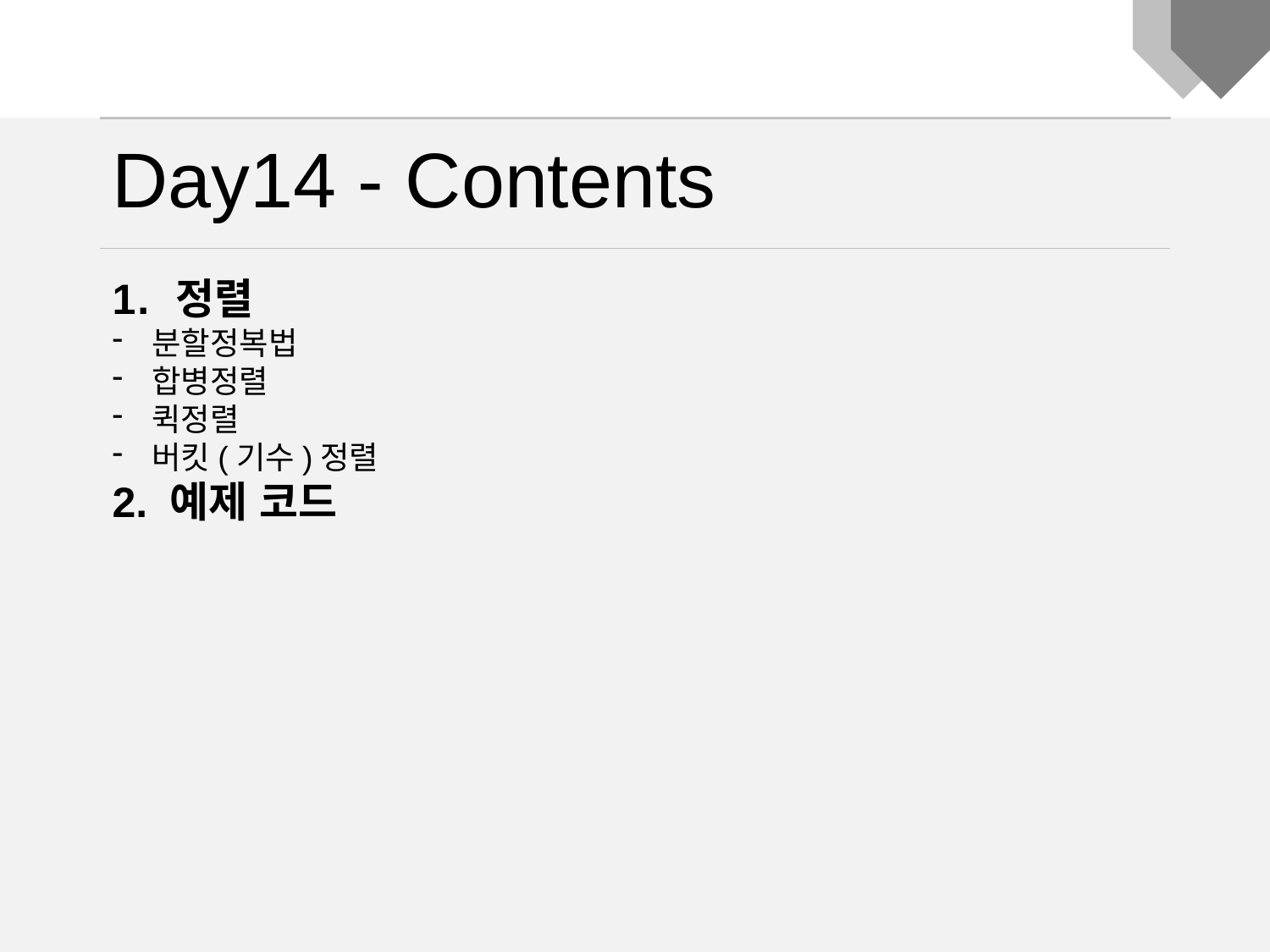

Day14 - Contents
정렬
분할정복법
합병정렬
퀵정렬
버킷(기수)정렬
2. 예제 코드